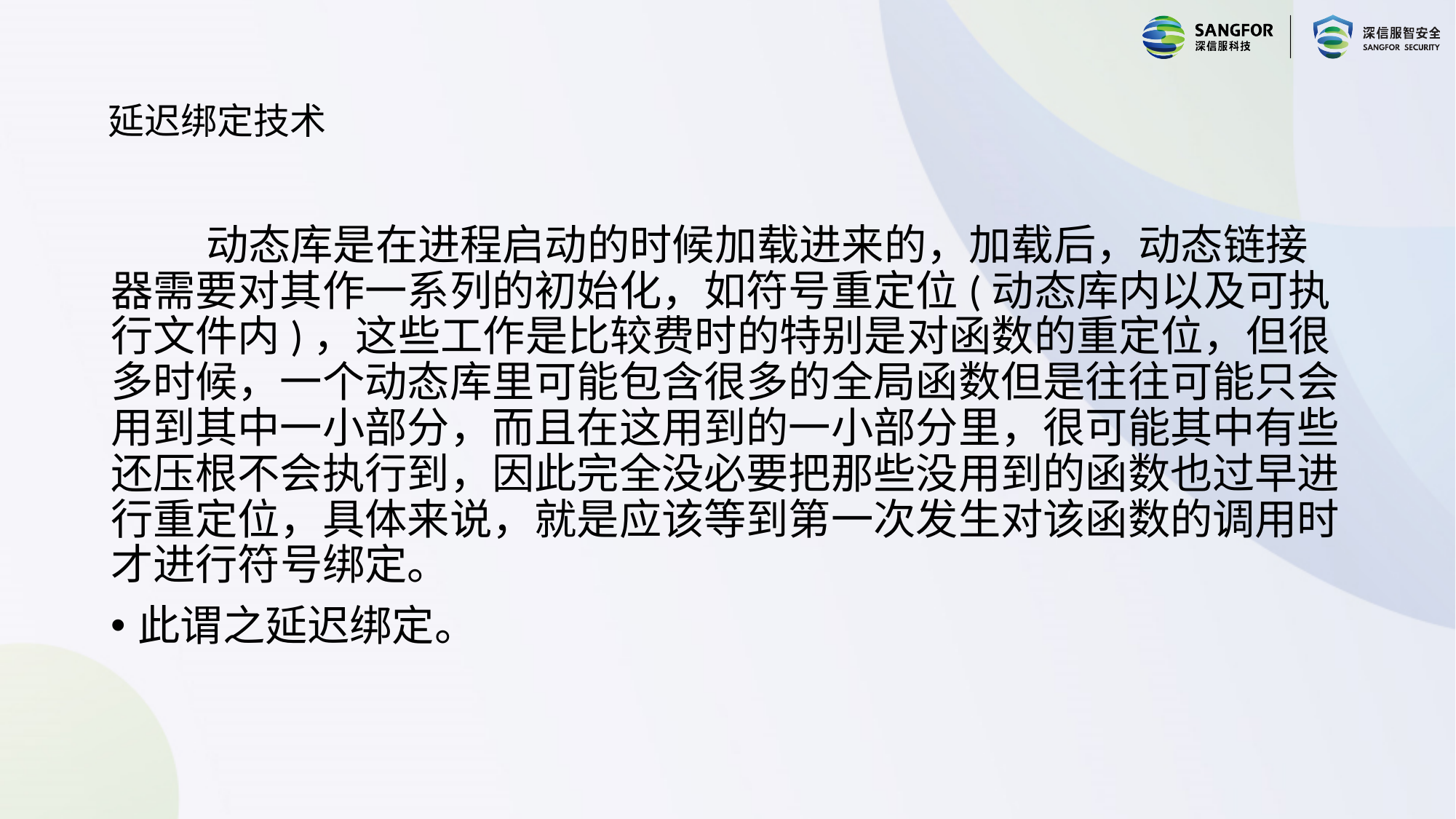

# 延迟绑定技术
         动态库是在进程启动的时候加载进来的，加载后，动态链接器需要对其作一系列的初始化，如符号重定位(动态库内以及可执行文件内)，这些工作是比较费时的特别是对函数的重定位，但很多时候，一个动态库里可能包含很多的全局函数但是往往可能只会用到其中一小部分，而且在这用到的一小部分里，很可能其中有些还压根不会执行到，因此完全没必要把那些没用到的函数也过早进行重定位，具体来说，就是应该等到第一次发生对该函数的调用时才进行符号绑定。
此谓之延迟绑定。